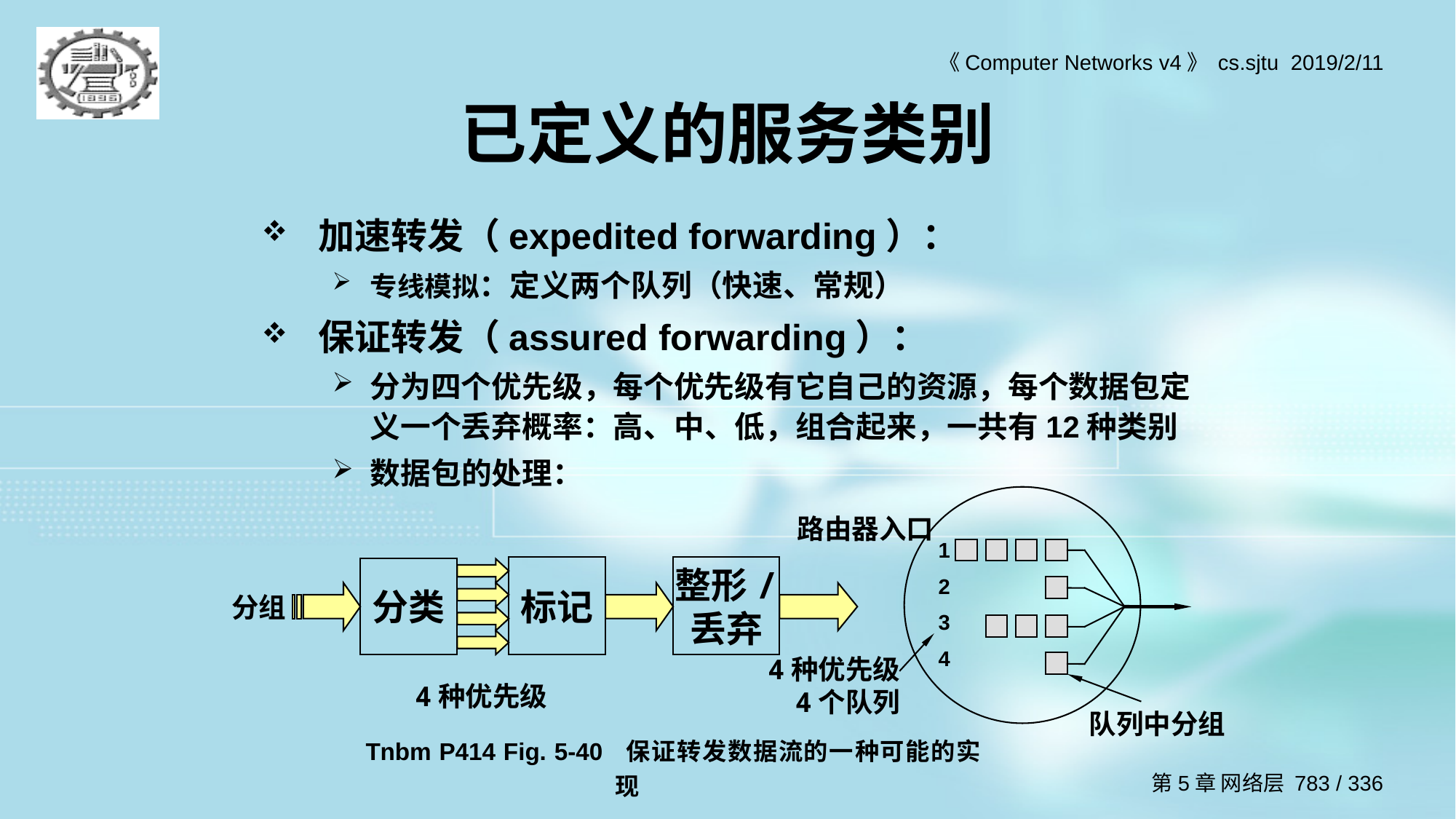

# 已定义的服务类别
加速转发（expedited forwarding）：
专线模拟：定义两个队列（快速、常规）
保证转发（assured forwarding）：
分为四个优先级，每个优先级有它自己的资源，每个数据包定义一个丢弃概率：高、中、低，组合起来，一共有12种类别
数据包的处理：

路由器入口
1
2
3
4

标记
整形/
丢弃
分类

分组

4种优先级
4个队列

4种优先级

队列中分组
Tnbm P414 Fig. 5-40  保证转发数据流的一种可能的实现